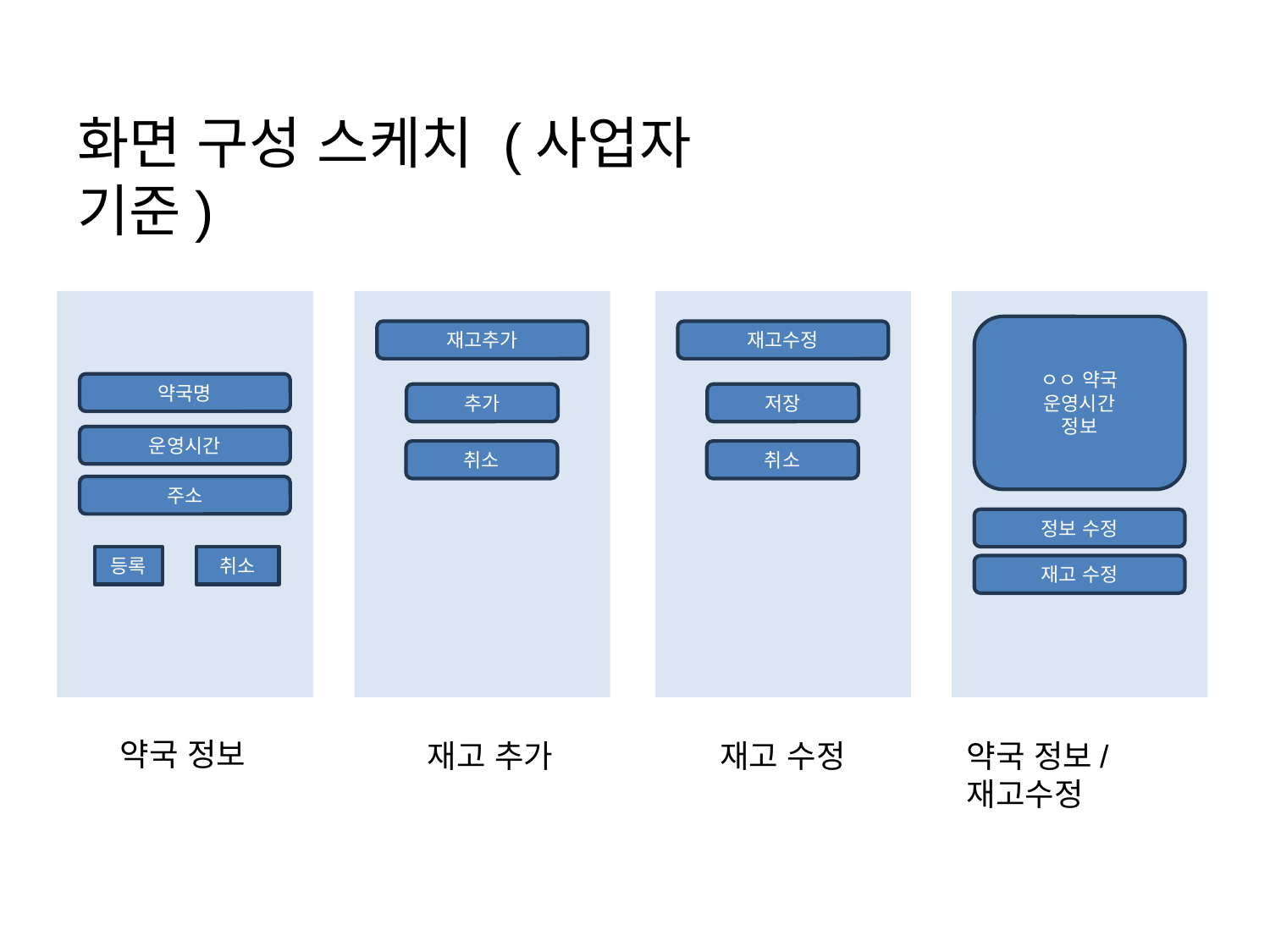

화면 구성 스케치 (사업자 기준)

약국명
운영시간
주소
등록
취소

재고추가
추가
취소

재고수정
저장
취소

ㅇㅇ 약국
운영시간
정보
정보 수정
재고 수정
약국 정보
재고 추가
재고 수정
약국 정보/재고수정